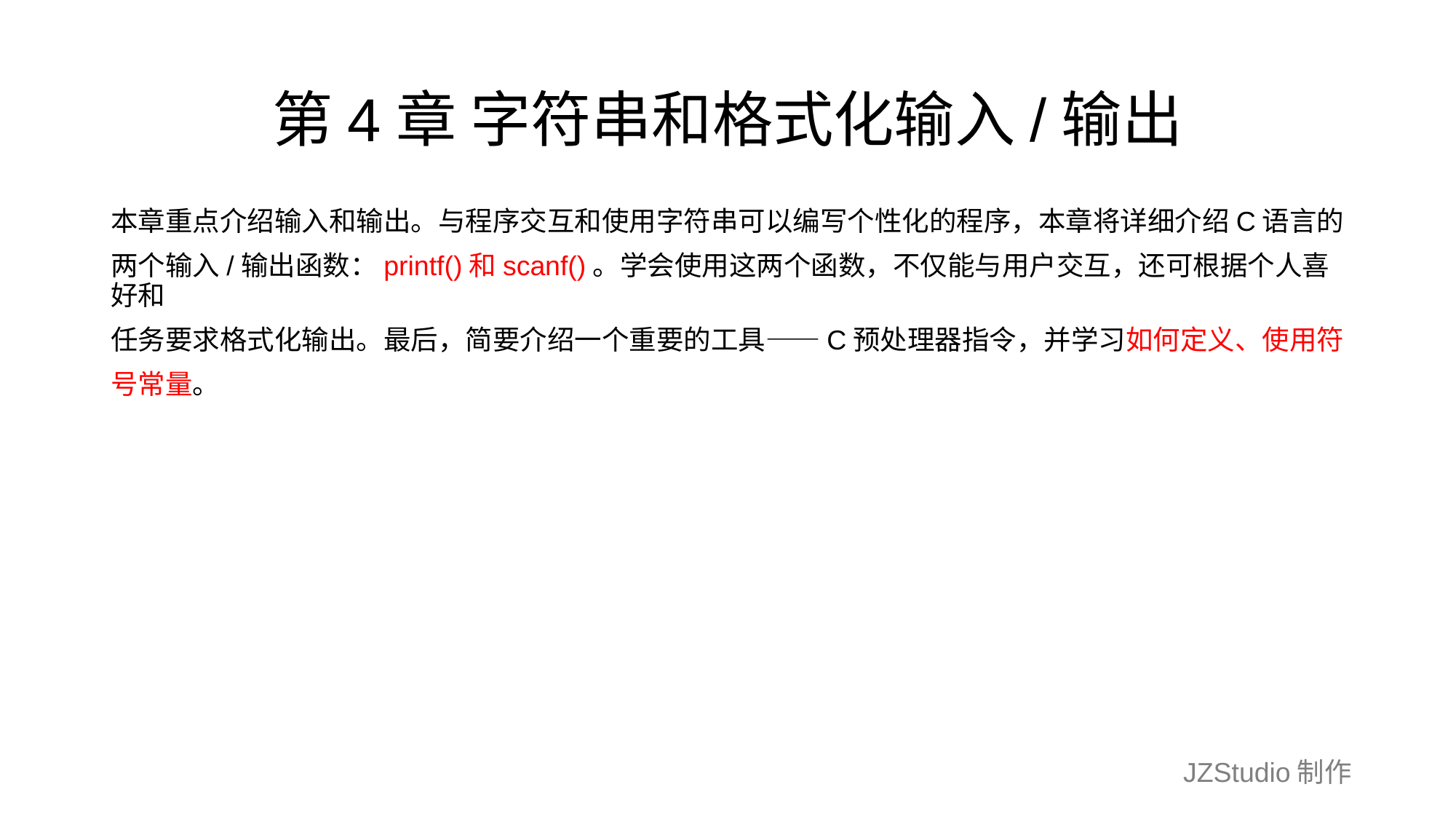

# 第4章 字符串和格式化输入/输出
本章重点介绍输入和输出。与程序交互和使用字符串可以编写个性化的程序，本章将详细介绍C语言的
两个输入/输出函数：printf()和scanf()。学会使用这两个函数，不仅能与用户交互，还可根据个人喜好和
任务要求格式化输出。最后，简要介绍一个重要的工具——C预处理器指令，并学习如何定义、使用符
号常量。